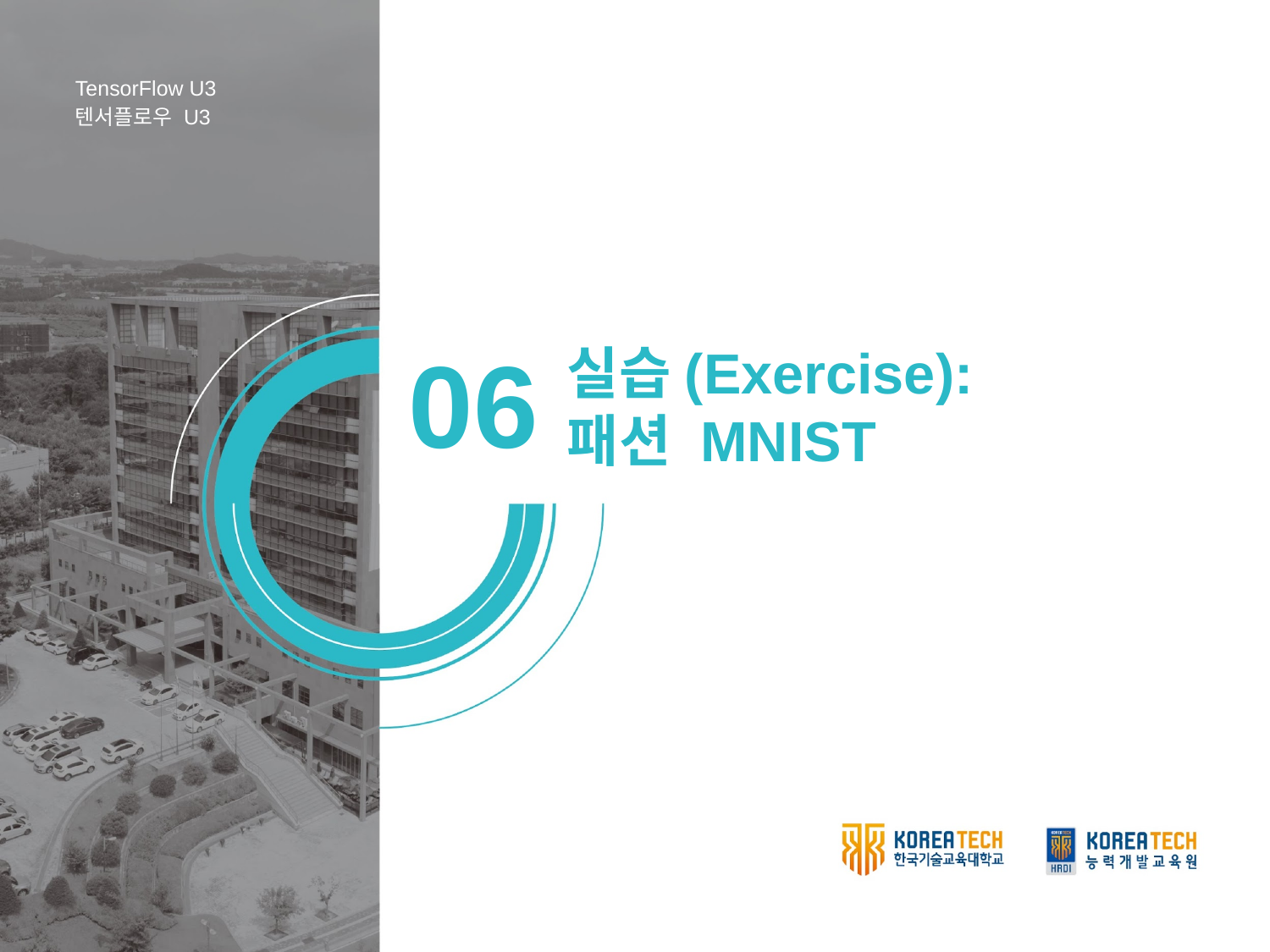

TensorFlow U3
텐서플로우 U3
06
실습(Exercise):
패션 MNIST